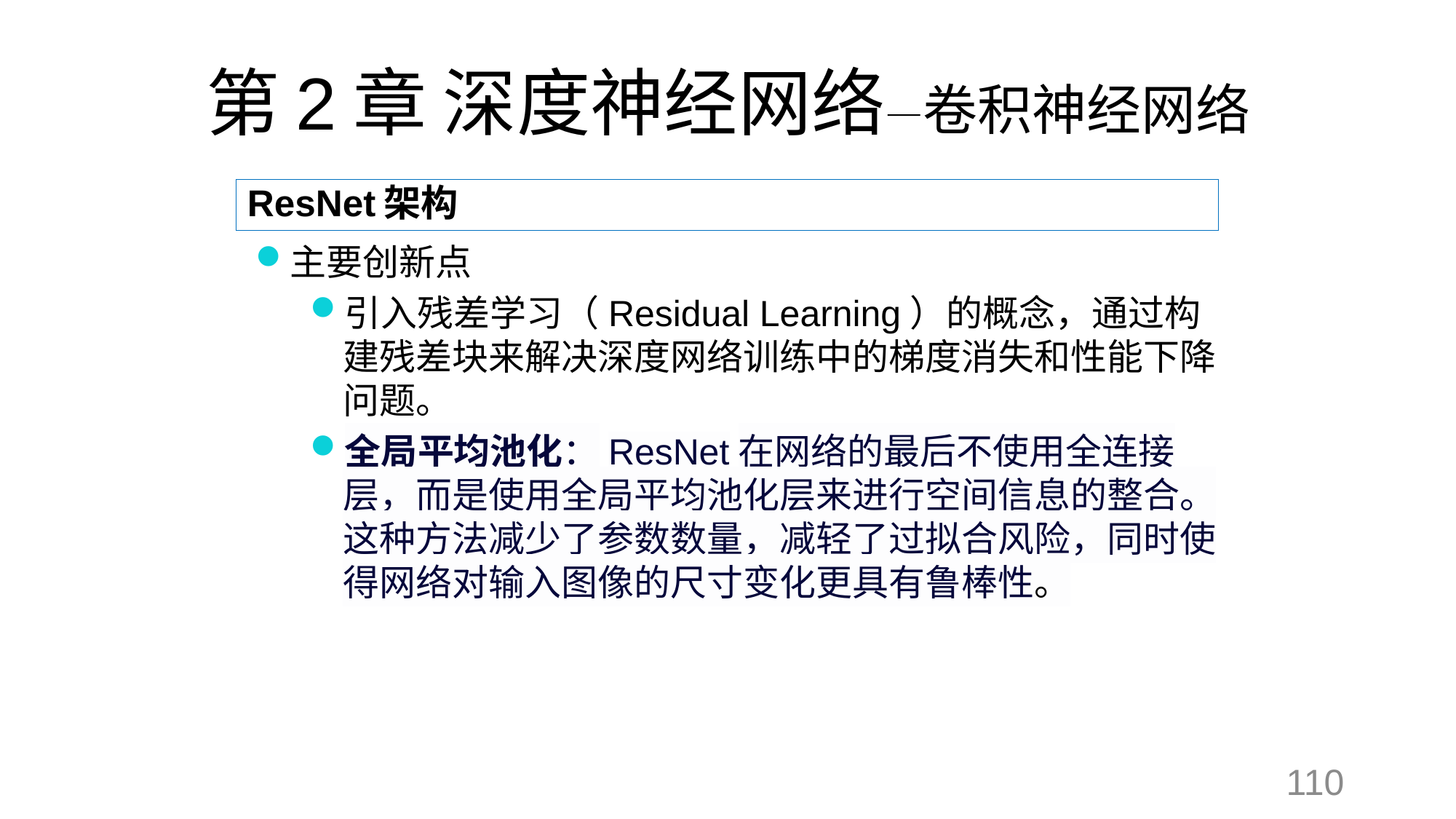

# 第2章 深度神经网络—卷积神经网络
ResNet架构
主要创新点
引入残差学习（Residual Learning）的概念，通过构建残差块来解决深度网络训练中的梯度消失和性能下降问题。
全局平均池化：ResNet在网络的最后不使用全连接层，而是使用全局平均池化层来进行空间信息的整合。这种方法减少了参数数量，减轻了过拟合风险，同时使得网络对输入图像的尺寸变化更具有鲁棒性。

110